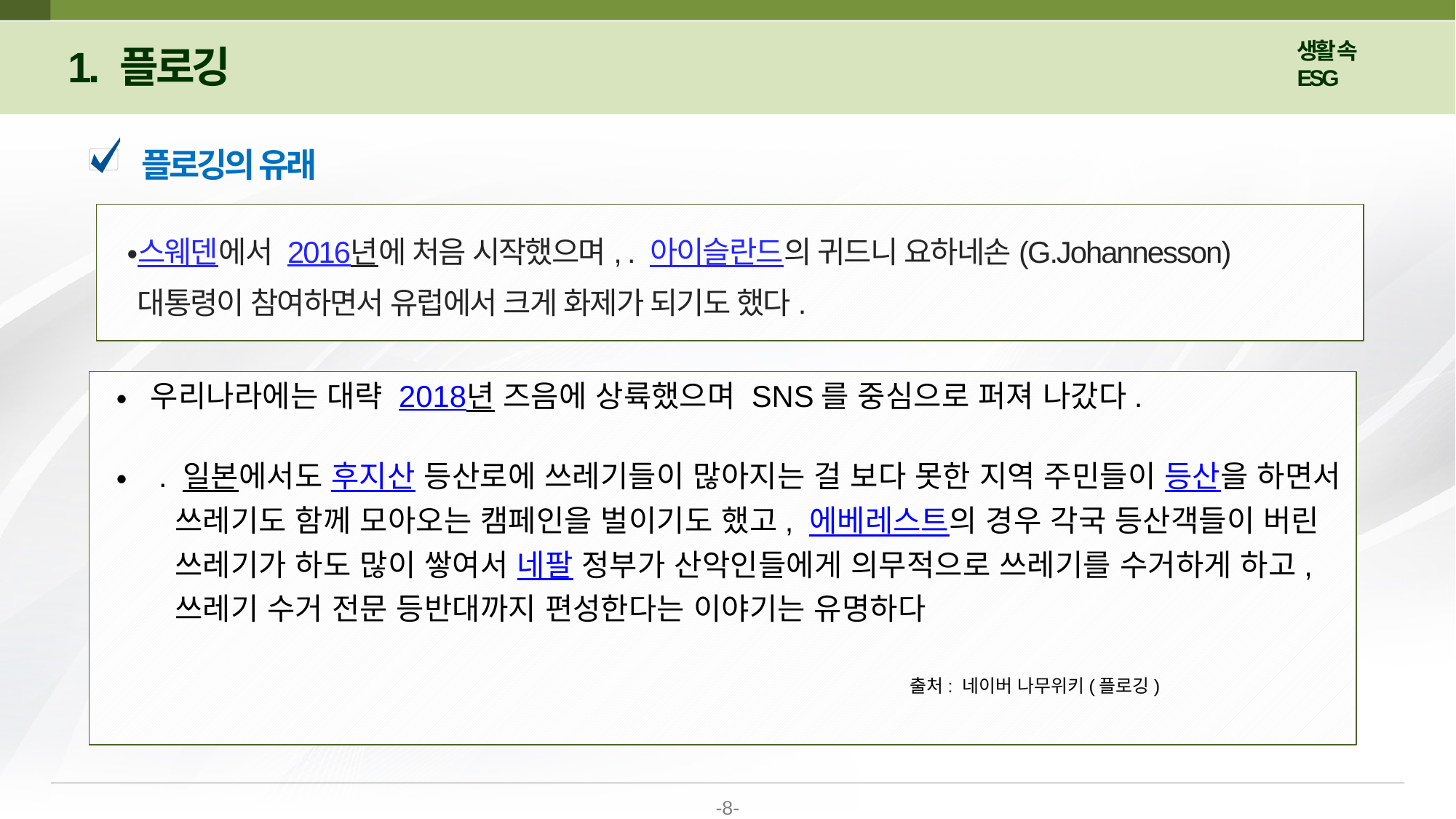

1. 플로깅

플로깅의 유래

스웨덴에서 2016년에 처음 시작했으며, . 아이슬란드의 귀드니 요하네손(G.Johannesson) 대통령이 참여하면서 유럽에서 크게 화제가 되기도 했다.

우리나라에는 대략 2018년 즈음에 상륙했으며 SNS를 중심으로 퍼져 나갔다.

 . 일본에서도 후지산 등산로에 쓰레기들이 많아지는 걸 보다 못한 지역 주민들이 등산을 하면서
      쓰레기도 함께 모아오는 캠페인을 벌이기도 했고, 에베레스트의 경우 각국 등산객들이 버린
      쓰레기가 하도 많이 쌓여서 네팔 정부가 산악인들에게 의무적으로 쓰레기를 수거하게 하고,
      쓰레기 수거 전문 등반대까지 편성한다는 이야기는 유명하다

                                                                                            출처: 네이버 나무위키(플로깅)